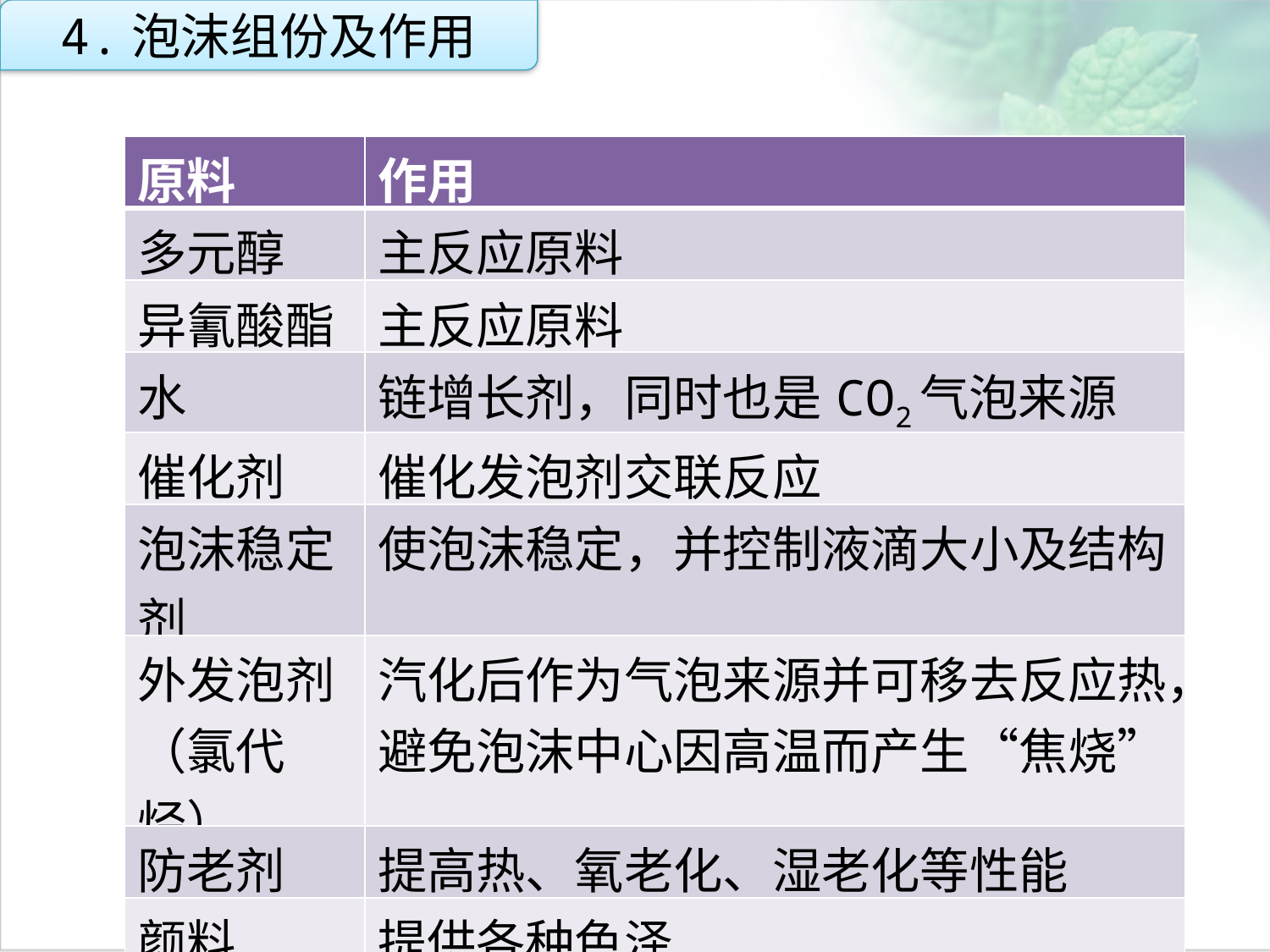

4.泡沫组份及作用
| 原料 | 作用 |
| --- | --- |
| 多元醇 | 主反应原料 |
| 异氰酸酯 | 主反应原料 |
| 水 | 链增长剂，同时也是CO2气泡来源 |
| 催化剂 | 催化发泡剂交联反应 |
| 泡沫稳定剂 | 使泡沫稳定，并控制液滴大小及结构 |
| 外发泡剂（氯代烃） | 汽化后作为气泡来源并可移去反应热，避免泡沫中心因高温而产生“焦烧” |
| 防老剂 | 提高热、氧老化、湿老化等性能 |
| 颜料 | 提供各种色泽 |
点击添加文本
点击添加文本
点击添加文本
点击添加文本